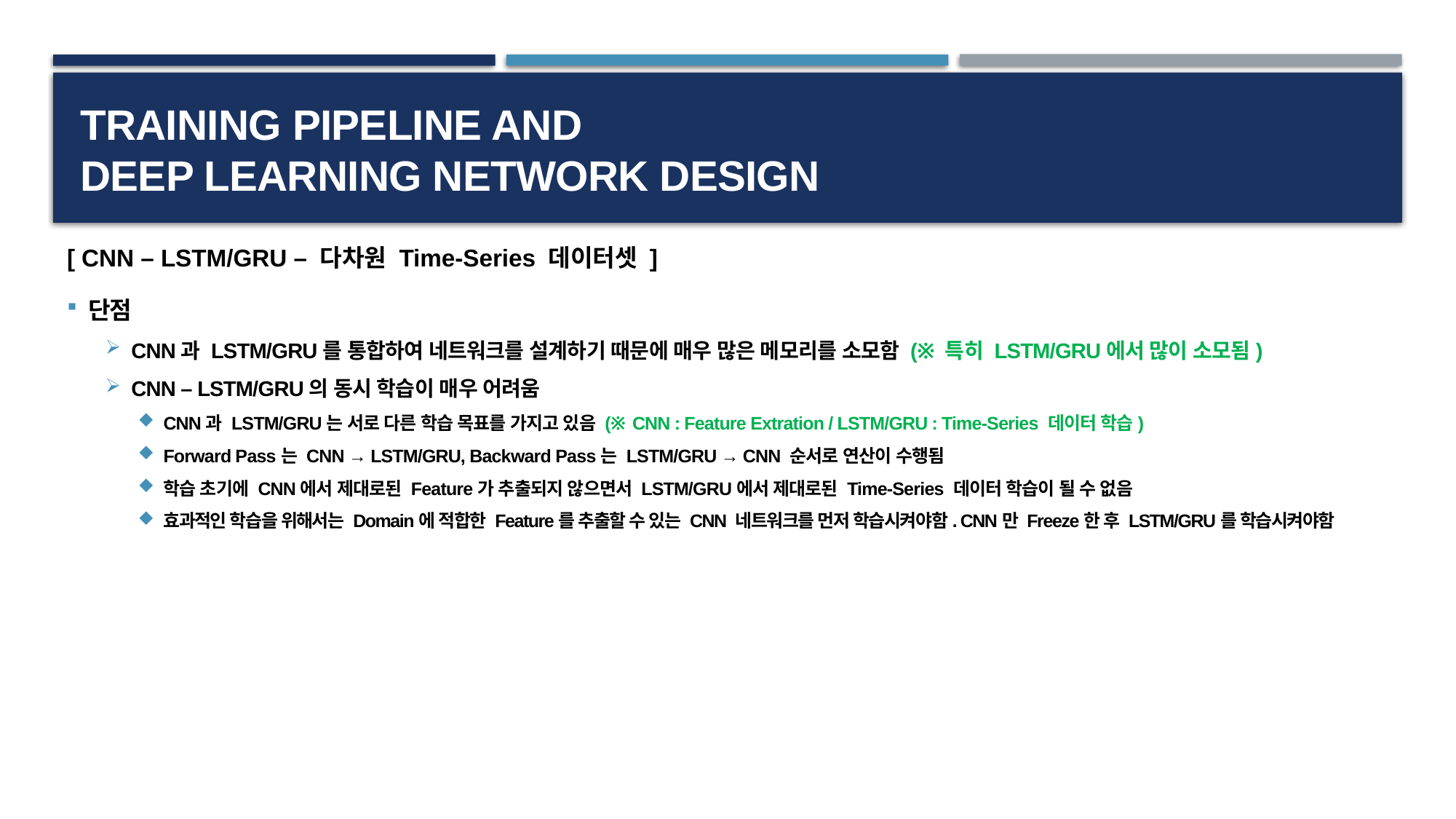

# Training PipeLine and Deep Learning Network Design
[ CNN – LSTM/GRU – 다차원 Time-Series 데이터셋 ]
단점
CNN과 LSTM/GRU를 통합하여 네트워크를 설계하기 때문에 매우 많은 메모리를 소모함 (※ 특히 LSTM/GRU에서 많이 소모됨)
CNN – LSTM/GRU의 동시 학습이 매우 어려움
CNN과 LSTM/GRU는 서로 다른 학습 목표를 가지고 있음 (※ CNN : Feature Extration / LSTM/GRU : Time-Series 데이터 학습)
Forward Pass는 CNN → LSTM/GRU, Backward Pass는 LSTM/GRU → CNN 순서로 연산이 수행됨
학습 초기에 CNN에서 제대로된 Feature가 추출되지 않으면서 LSTM/GRU에서 제대로된 Time-Series 데이터 학습이 될 수 없음
효과적인 학습을 위해서는 Domain에 적합한 Feature를 추출할 수 있는 CNN 네트워크를 먼저 학습시켜야함. CNN만 Freeze한 후 LSTM/GRU를 학습시켜야함